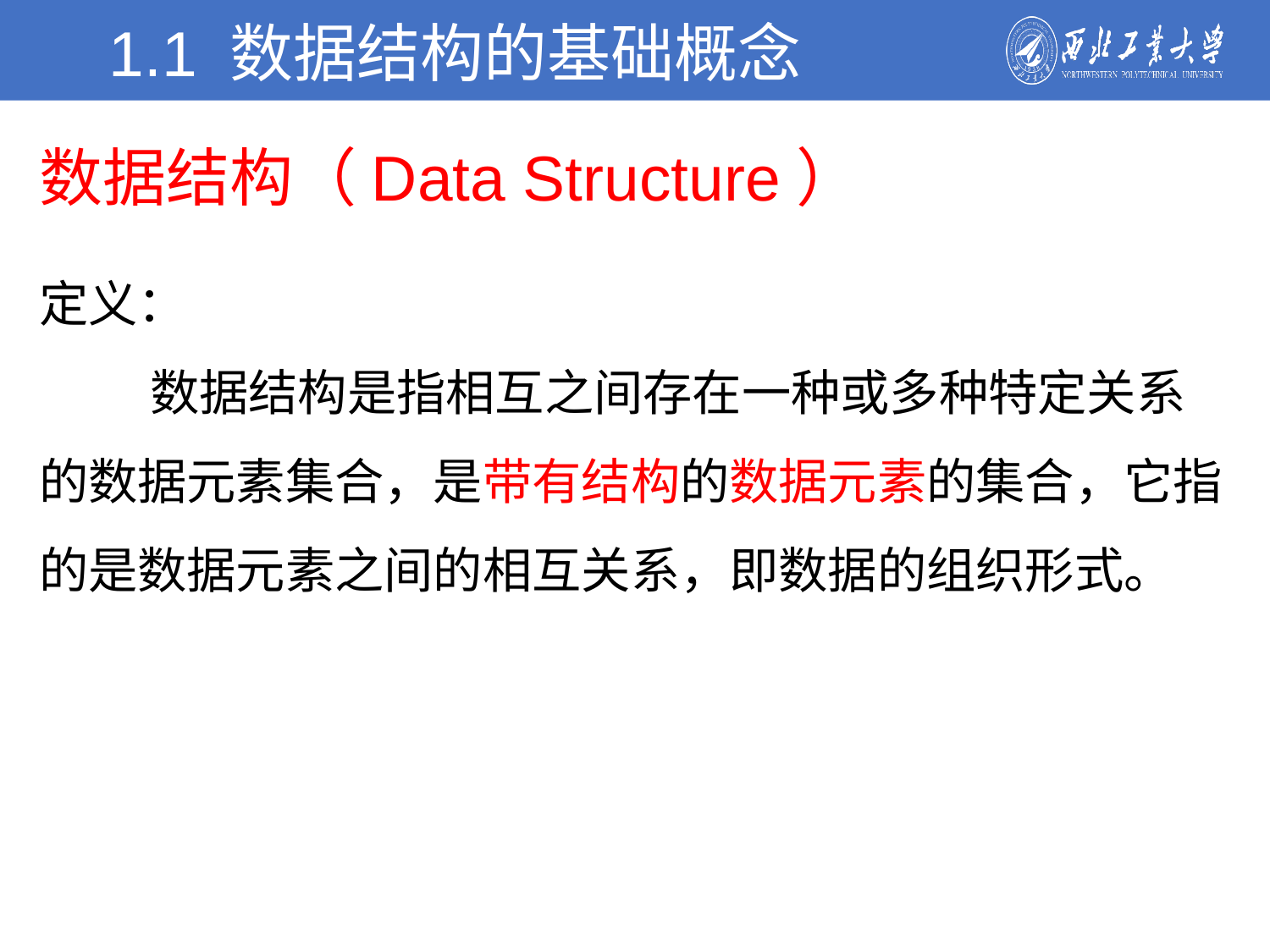

1.1 数据结构的基础概念
数据结构（Data Structure）

定义：
         数据结构是指相互之间存在一种或多种特定关系的数据元素集合，是带有结构的数据元素的集合，它指的是数据元素之间的相互关系，即数据的组织形式。
10